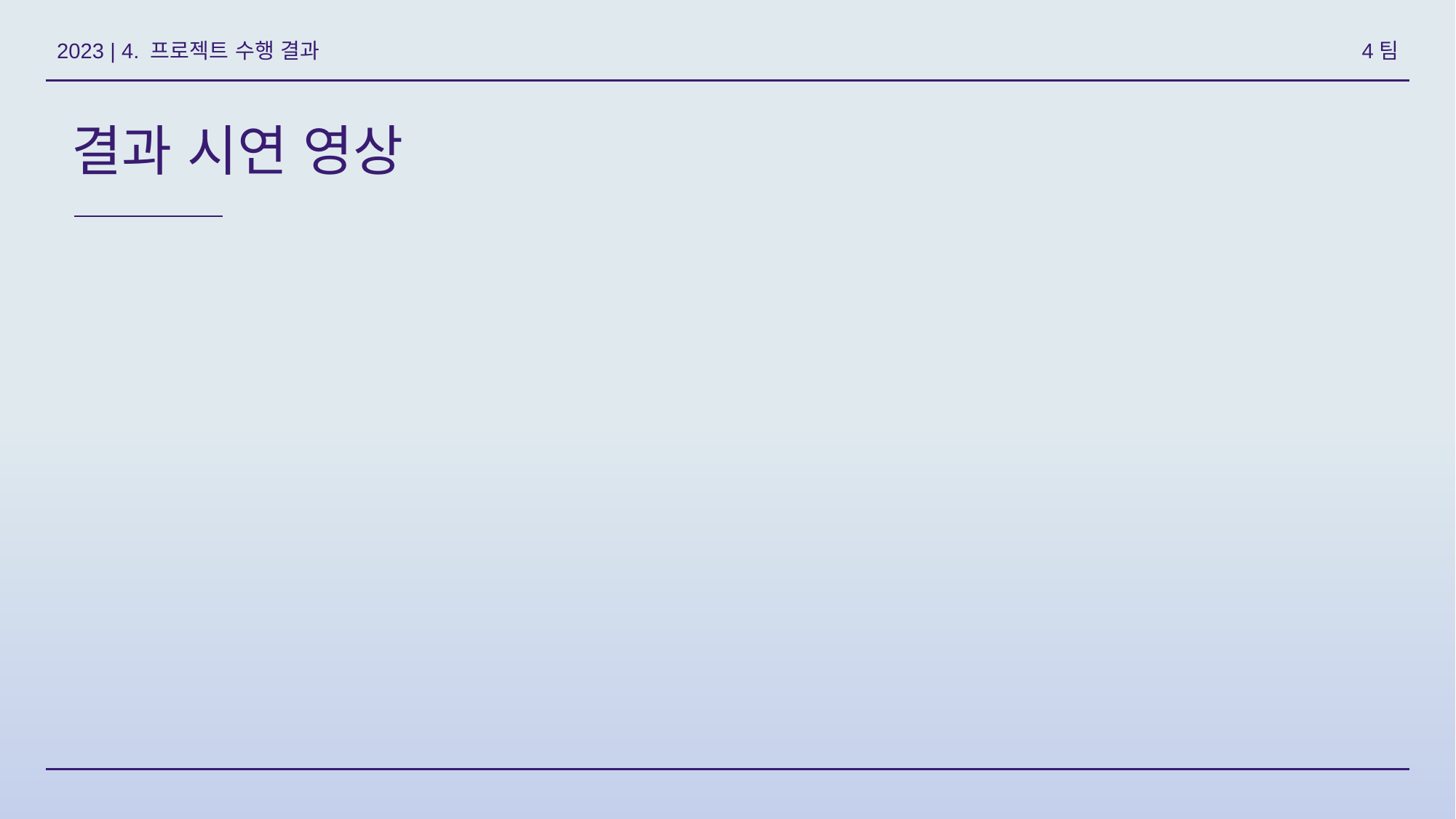

4팀
2023 | 4. 프로젝트 수행 결과
결과 시연 영상